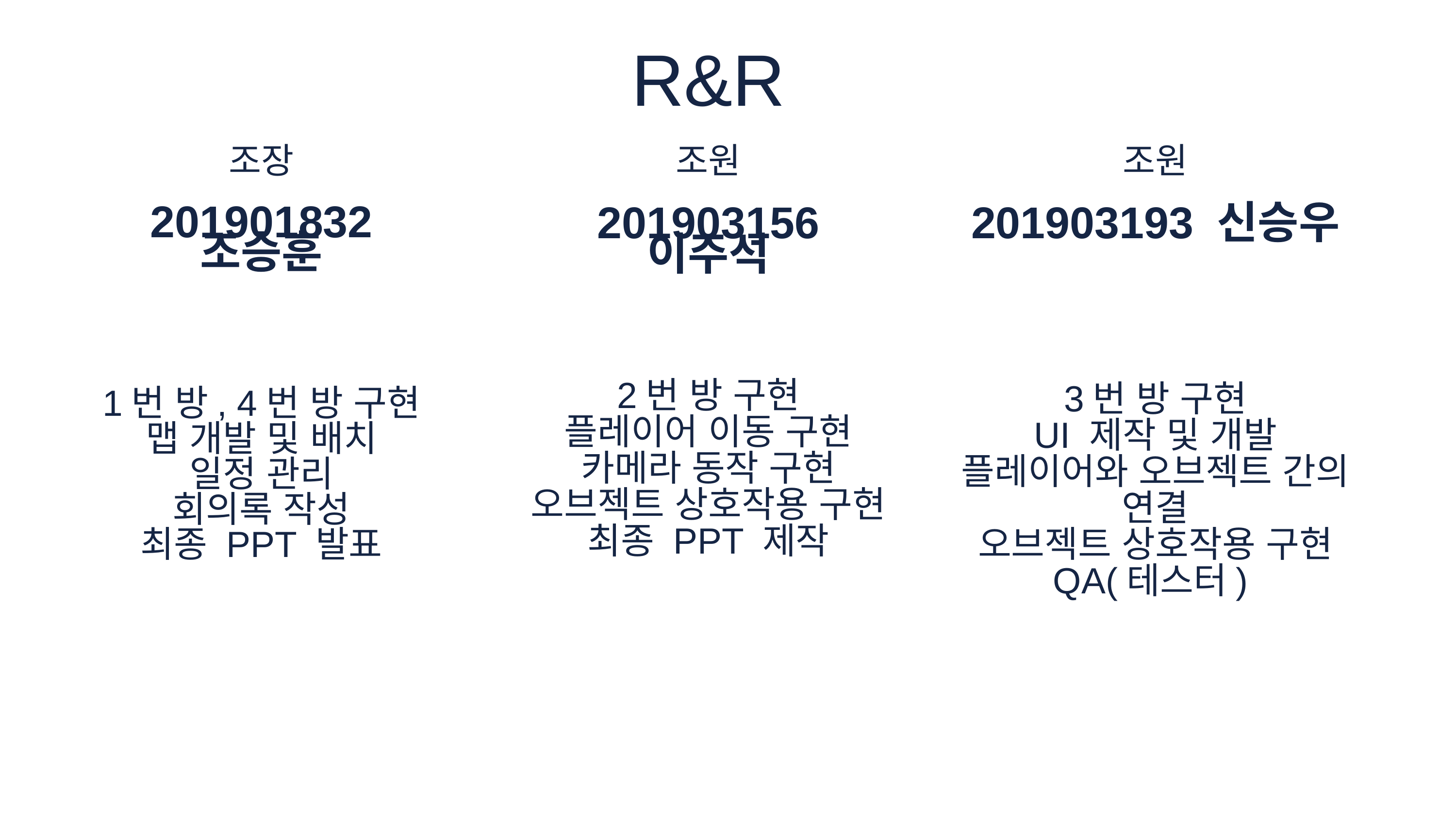

R&R
조장
조원
조원
201901832 조승훈
1번 방, 4번 방 구현
맵 개발 및 배치
일정 관리
회의록 작성
최종 PPT 발표
201903156 이주석
2번 방 구현
플레이어 이동 구현
카메라 동작 구현
오브젝트 상호작용 구현
최종 PPT 제작

201903193 신승우
3번 방 구현
UI 제작 및 개발
플레이어와 오브젝트 간의 연결
오브젝트 상호작용 구현
QA(테스터)